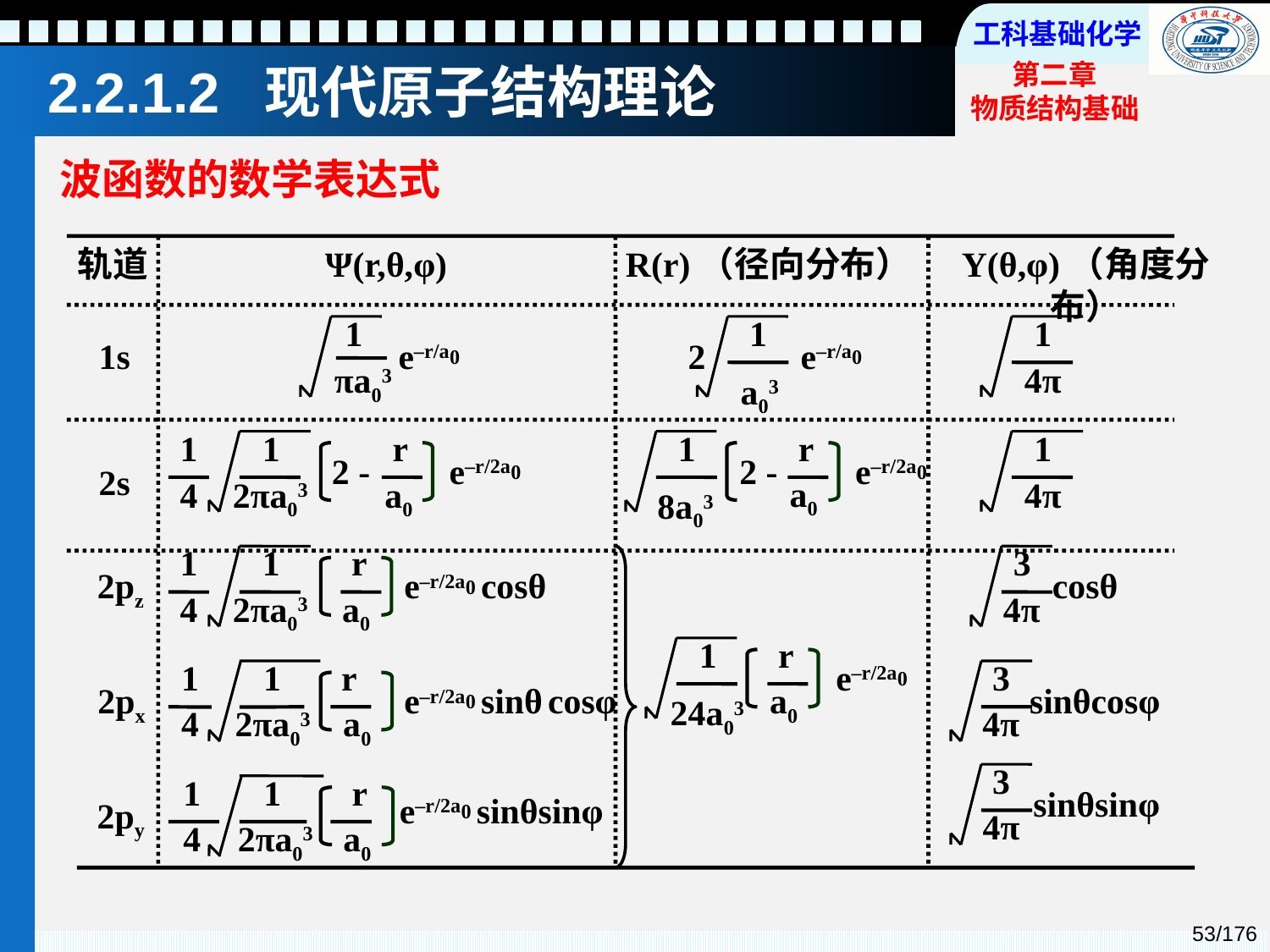

2.2.1.2  现代原子结构理论

波函数的数学表达式
轨道

Ψ(r,θ,φ)
R(r)（径向分布）

Y(θ,φ)（角度分布）

1
e–r/a0
πa03

1

2
e–r/a0

a03

1

4π

1s

1
1
r

2 -

e–r/2a0
4
2πa03
a0

1
r

2 -

e–r/2a0
a0

8a03

1

4π

2s
1
1
r

e–r/2a0 cosθ
4
2πa03
a0

3

cosθ
4π

2pz
1
r

e–r/2a0
a0

24a03

1
1
r

e–r/2a0 sinθ cosφ
4
2πa03
a0

3

sinθcosφ
4π

2px
3

sinθsinφ
4π

1
1
r

e–r/2a0 sinθsinφ

4
2πa03
a0

2py